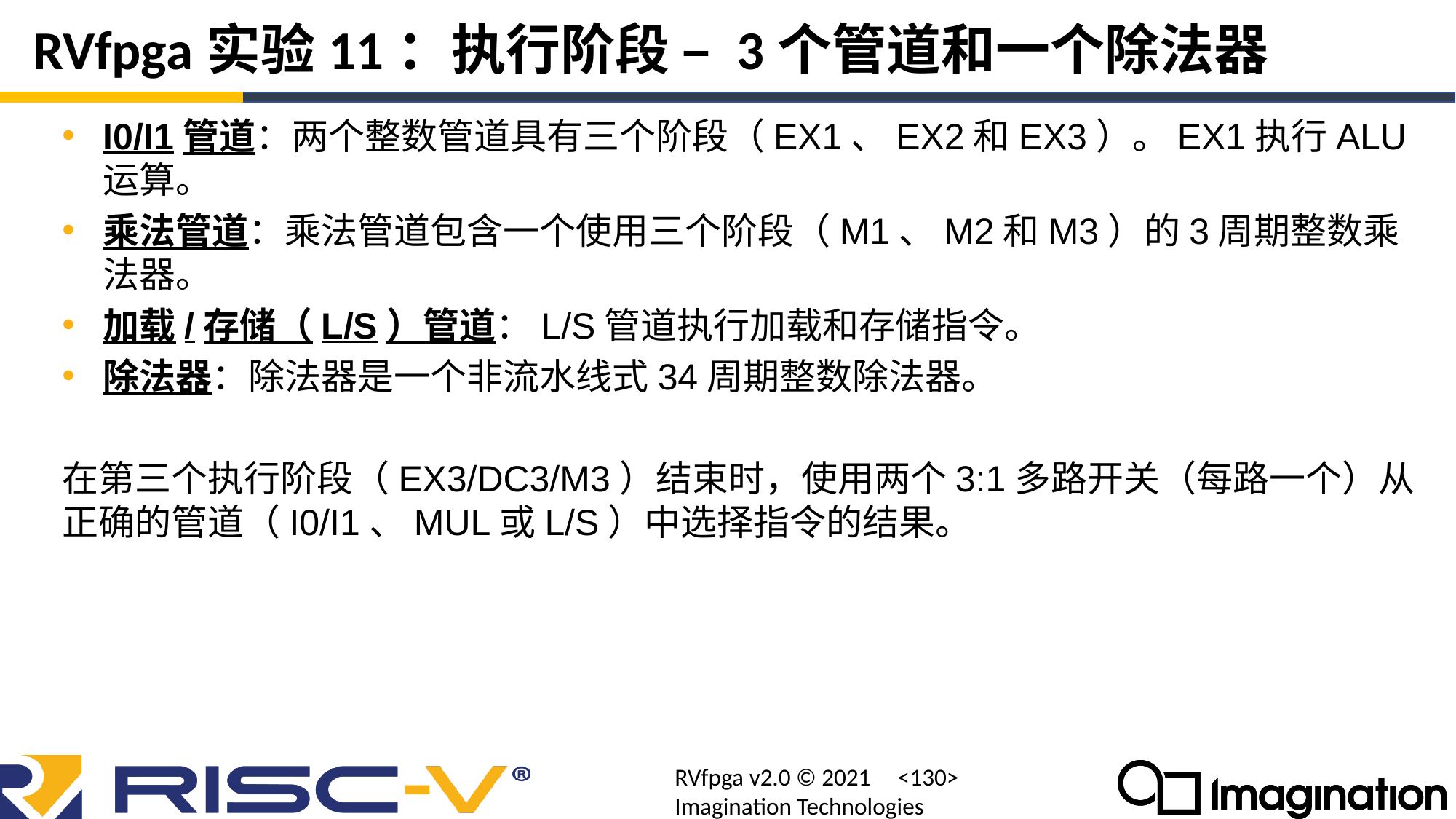

# RVfpga实验11：执行阶段 – 3个管道和一个除法器
I0/I1管道：两个整数管道具有三个阶段（EX1、EX2和EX3）。EX1执行ALU运算。
乘法管道：乘法管道包含一个使用三个阶段（M1、M2和M3）的3周期整数乘法器。
加载/存储（L/S）管道：L/S管道执行加载和存储指令。
除法器：除法器是一个非流水线式34周期整数除法器。

在第三个执行阶段（EX3/DC3/M3）结束时，使用两个3:1多路开关（每路一个）从正确的管道（I0/I1、MUL或L/S）中选择指令的结果。